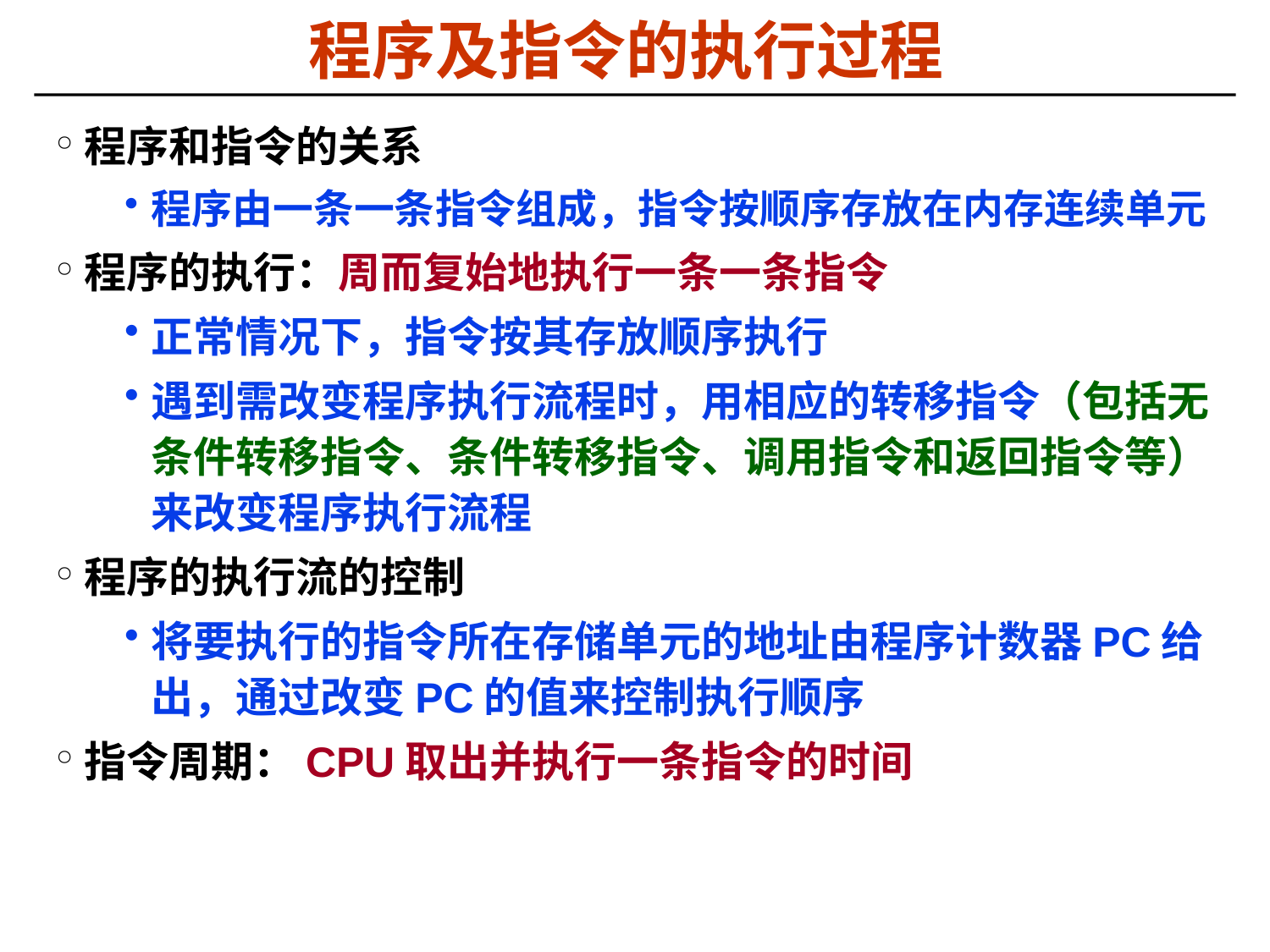

# 程序及指令的执行过程
程序和指令的关系
程序由一条一条指令组成，指令按顺序存放在内存连续单元
程序的执行：周而复始地执行一条一条指令
正常情况下，指令按其存放顺序执行
遇到需改变程序执行流程时，用相应的转移指令（包括无条件转移指令、条件转移指令、调用指令和返回指令等）来改变程序执行流程
程序的执行流的控制
将要执行的指令所在存储单元的地址由程序计数器PC给出，通过改变PC的值来控制执行顺序
指令周期：CPU取出并执行一条指令的时间